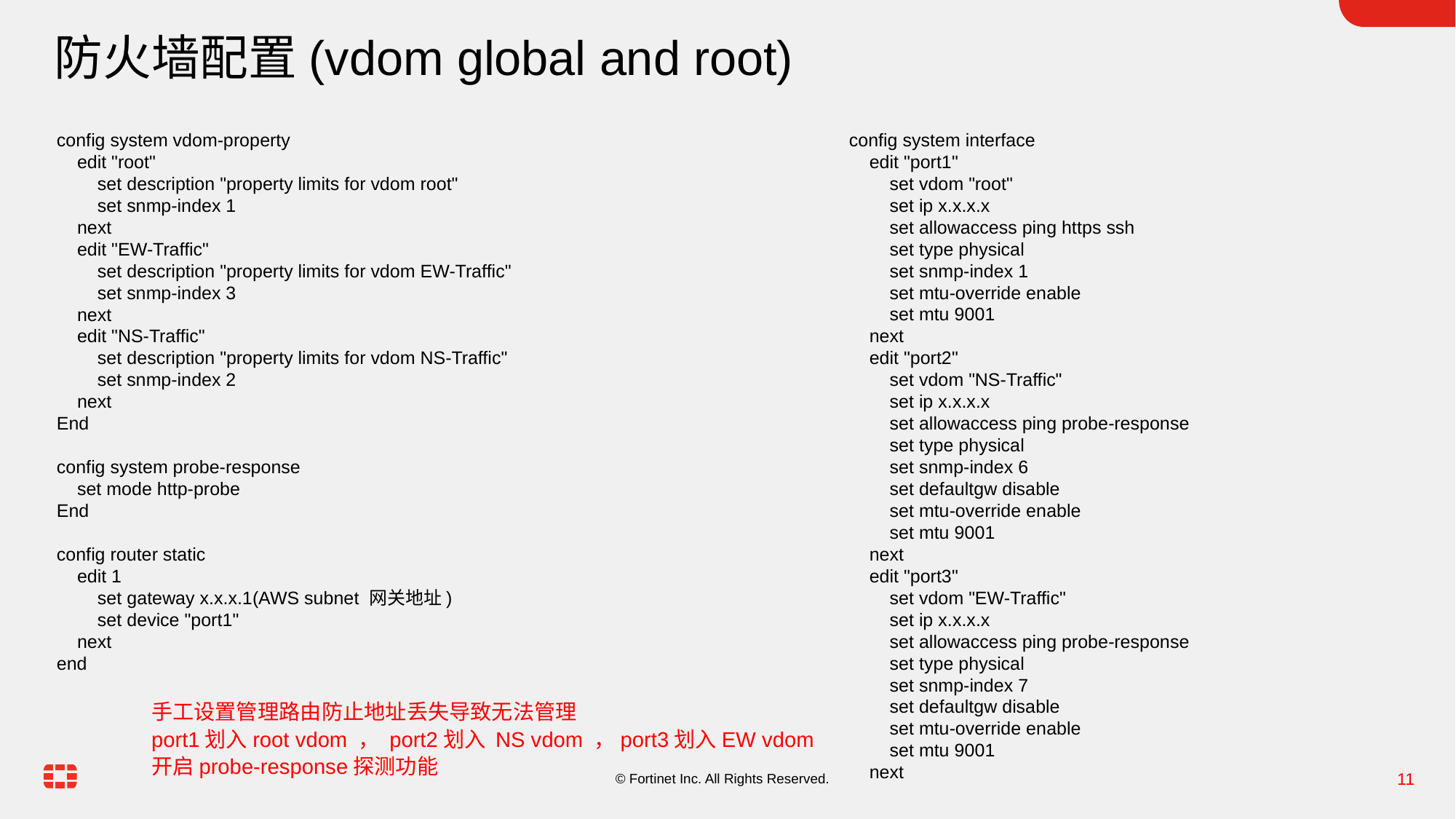

防火墙配置(vdom global and root)
config system vdom-property
    edit "root"
        set description "property limits for vdom root"
        set snmp-index 1
    next
    edit "EW-Traffic"
        set description "property limits for vdom EW-Traffic"
        set snmp-index 3
    next
    edit "NS-Traffic"
        set description "property limits for vdom NS-Traffic"
        set snmp-index 2
    next
End

config system probe-response
    set mode http-probe
End

config router static
    edit 1
        set gateway x.x.x.1(AWS subnet 网关地址)
        set device "port1"
    next
end

config system interface
    edit "port1"
        set vdom "root"
        set ip x.x.x.x
        set allowaccess ping https ssh
        set type physical
        set snmp-index 1
        set mtu-override enable
        set mtu 9001
    next
    edit "port2"
        set vdom "NS-Traffic"
        set ip x.x.x.x
        set allowaccess ping probe-response
        set type physical
        set snmp-index 6
        set defaultgw disable
        set mtu-override enable
        set mtu 9001
    next
    edit "port3"
        set vdom "EW-Traffic"
        set ip x.x.x.x
        set allowaccess ping probe-response
        set type physical
        set snmp-index 7
        set defaultgw disable
        set mtu-override enable
        set mtu 9001
    next
手工设置管理路由防止地址丢失导致无法管理
port1划入root vdom ， port2划入 NS vdom ，port3划入EW vdom
开启probe-response探测功能